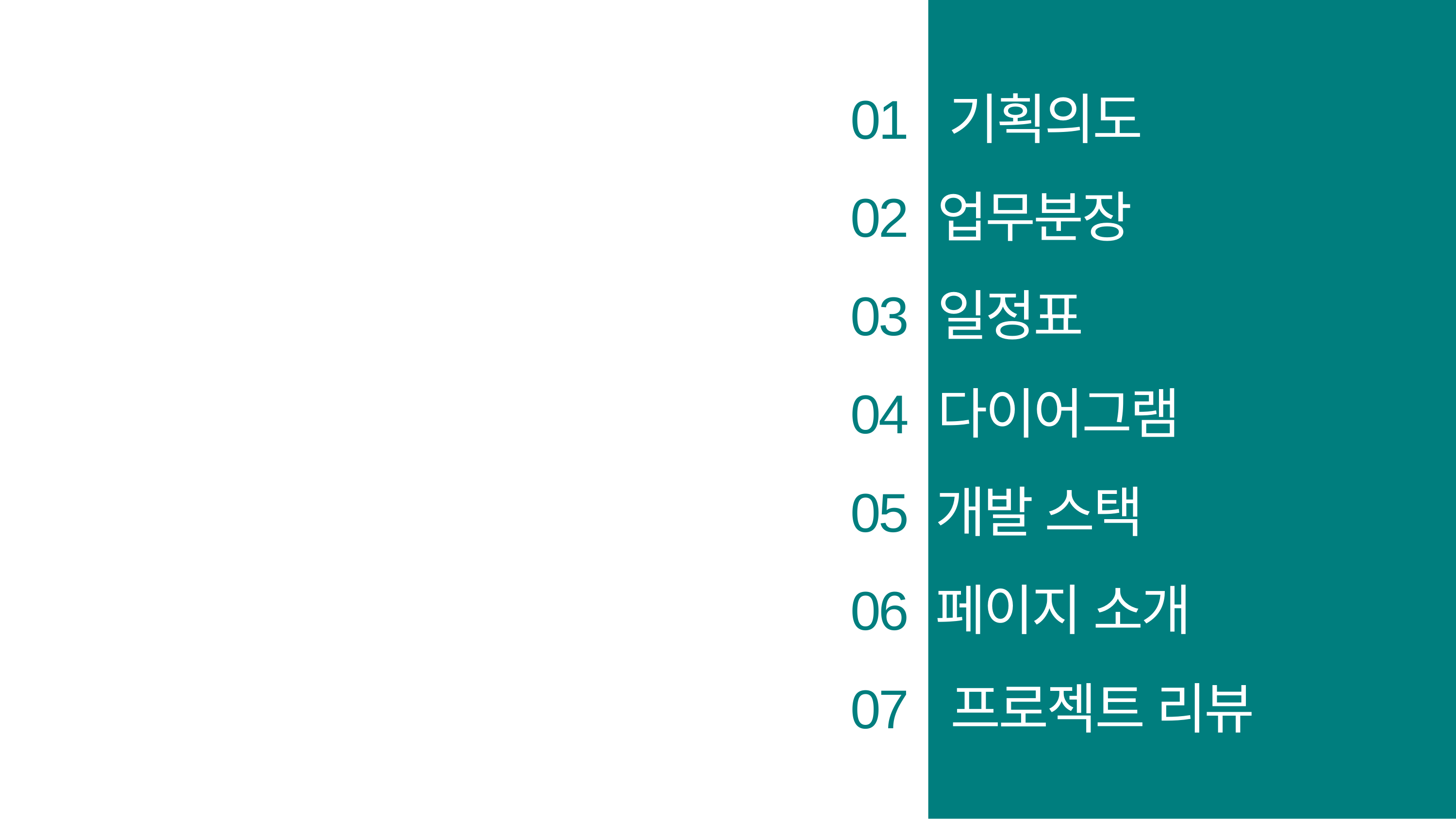

01  기획의도
02 업무분장
03 일정표
04 다이어그램
05 개발 스택
06 페이지 소개
07  프로젝트 리뷰